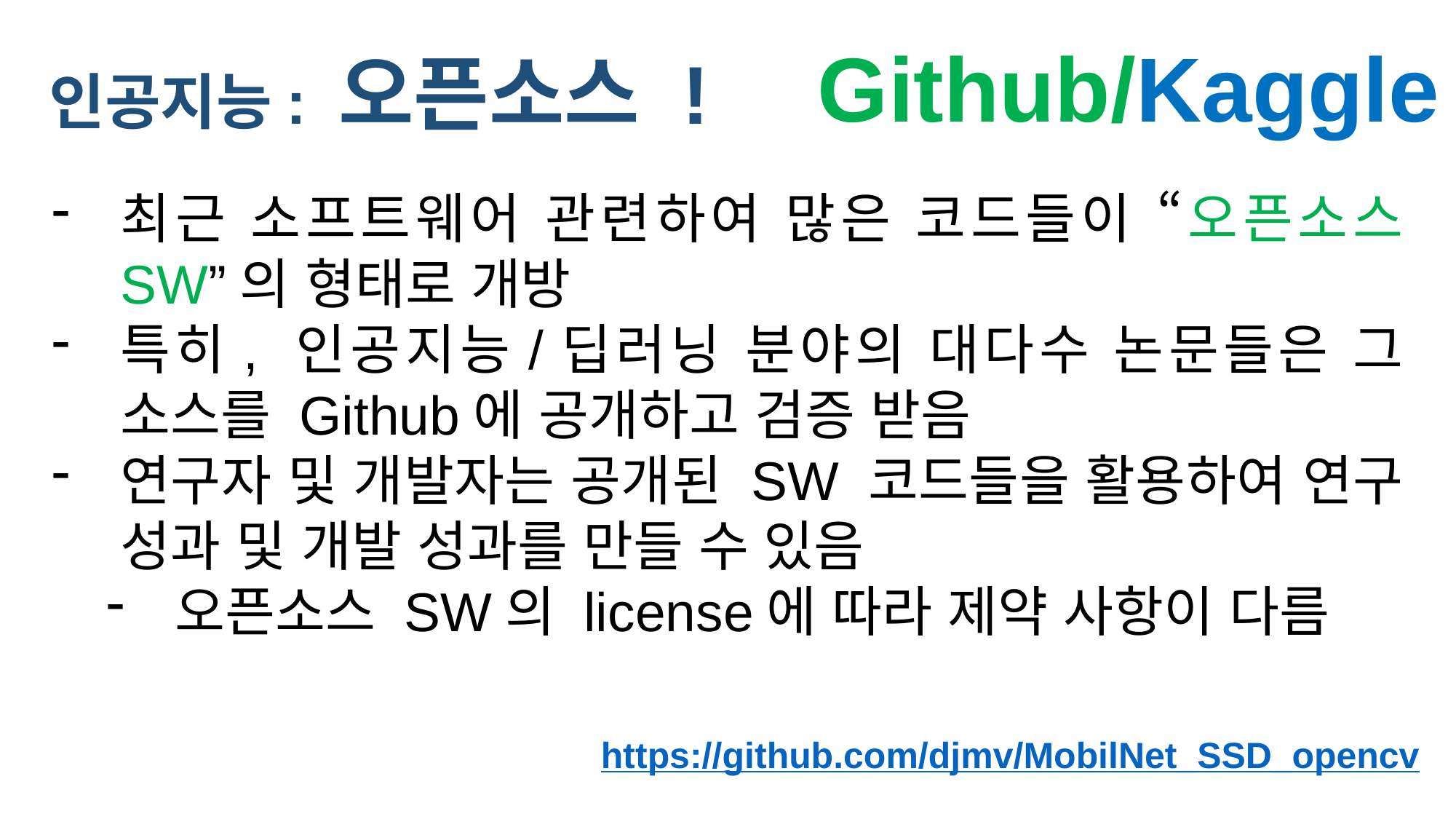

Github/Kaggle
인공지능: 오픈소스 !
최근 소프트웨어 관련하여 많은 코드들이 “오픈소스 SW”의 형태로 개방
특히, 인공지능/딥러닝 분야의 대다수 논문들은 그 소스를 Github에 공개하고 검증 받음
연구자 및 개발자는 공개된 SW 코드들을 활용하여 연구 성과 및 개발 성과를 만들 수 있음
오픈소스 SW의 license에 따라 제약 사항이 다름

https://github.com/djmv/MobilNet_SSD_opencv